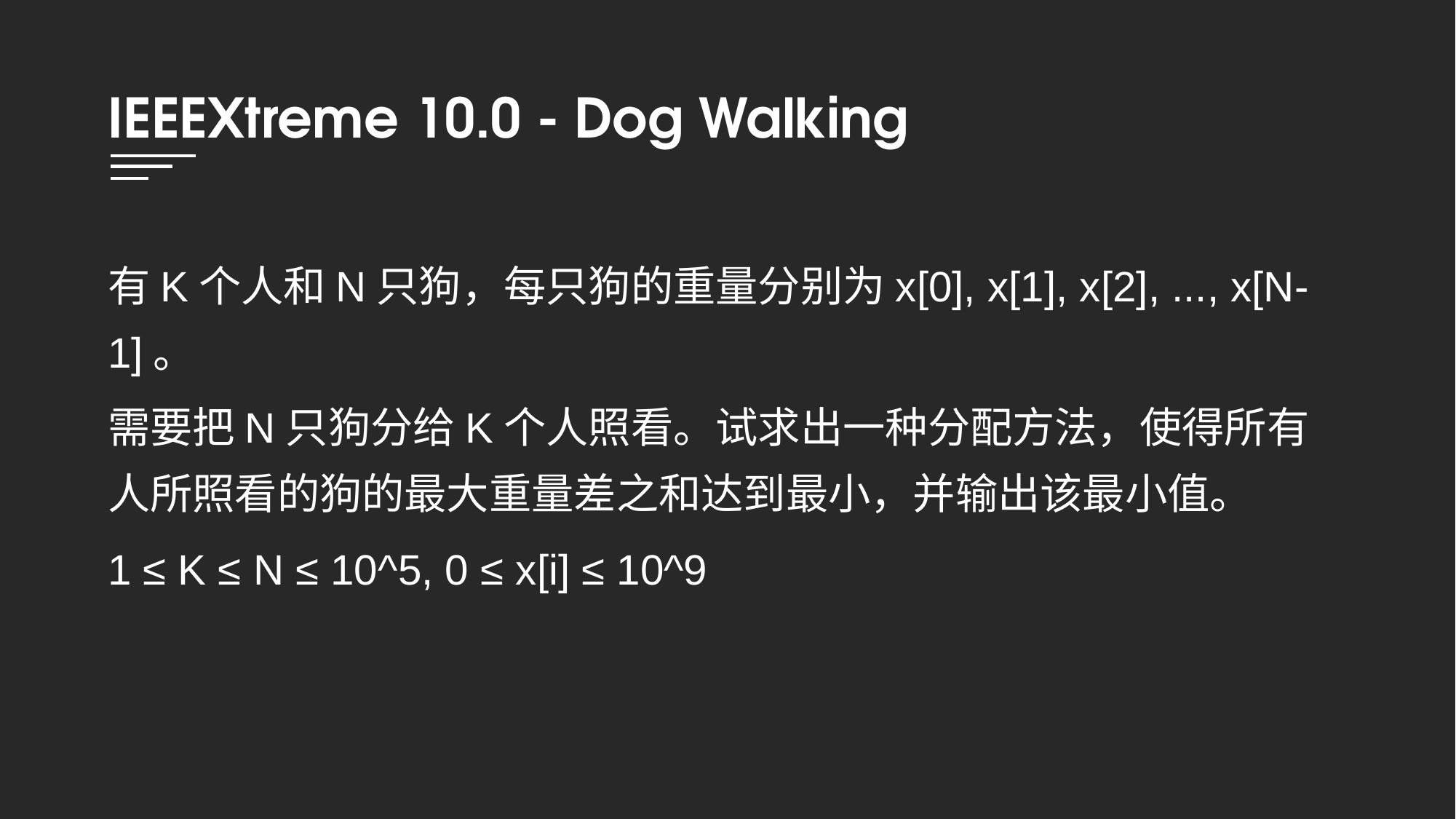

IEEEXtreme 10.0 - Dog Walking
有K个人和N只狗，每只狗的重量分别为x[0], x[1], x[2], ..., x[N-1]。
需要把N只狗分给K个人照看。试求出一种分配方法，使得所有人所照看的狗的最大重量差之和达到最小，并输出该最小值。
1 ≤ K ≤ N ≤ 10^5, 0 ≤ x[i] ≤ 10^9